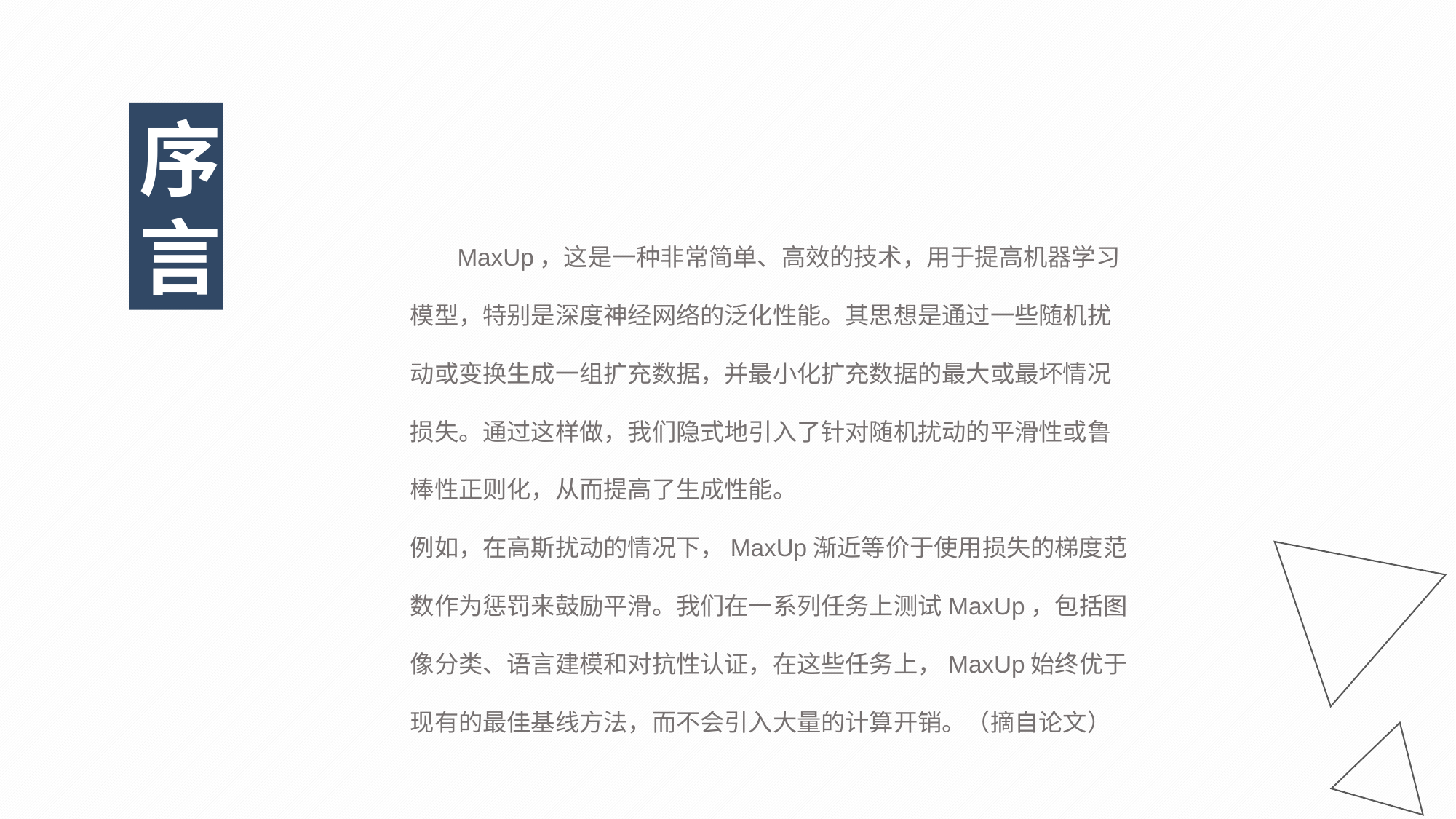

序言
       MaxUp，这是一种非常简单、高效的技术，用于提高机器学习模型，特别是深度神经网络的泛化性能。其思想是通过一些随机扰动或变换生成一组扩充数据，并最小化扩充数据的最大或最坏情况损失。通过这样做，我们隐式地引入了针对随机扰动的平滑性或鲁棒性正则化，从而提高了生成性能。
例如，在高斯扰动的情况下，MaxUp渐近等价于使用损失的梯度范数作为惩罚来鼓励平滑。我们在一系列任务上测试MaxUp，包括图像分类、语言建模和对抗性认证，在这些任务上，MaxUp始终优于现有的最佳基线方法，而不会引入大量的计算开销。（摘自论文）